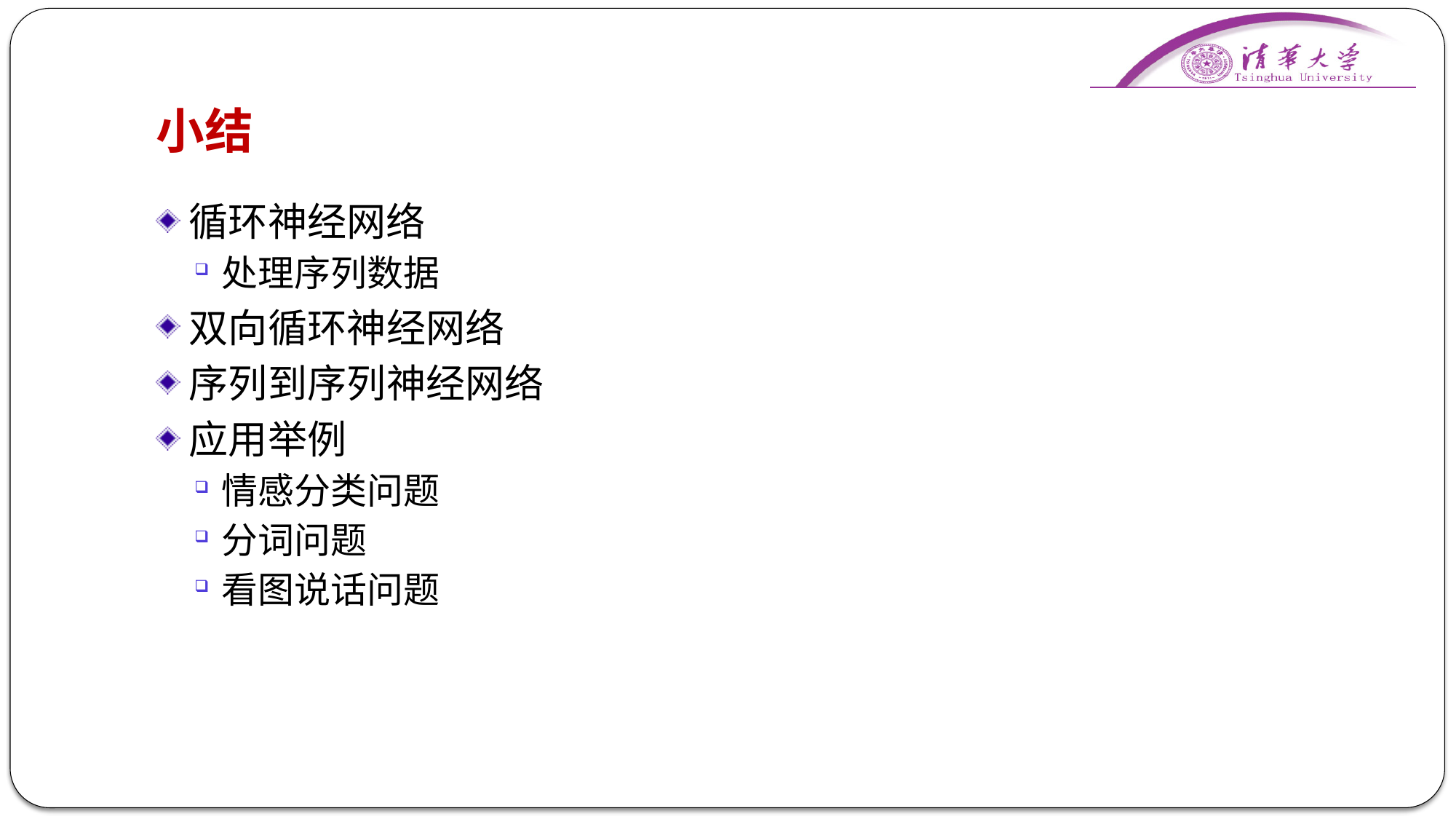

# 小结
循环神经网络
处理序列数据
双向循环神经网络
序列到序列神经网络
应用举例
情感分类问题
分词问题
看图说话问题